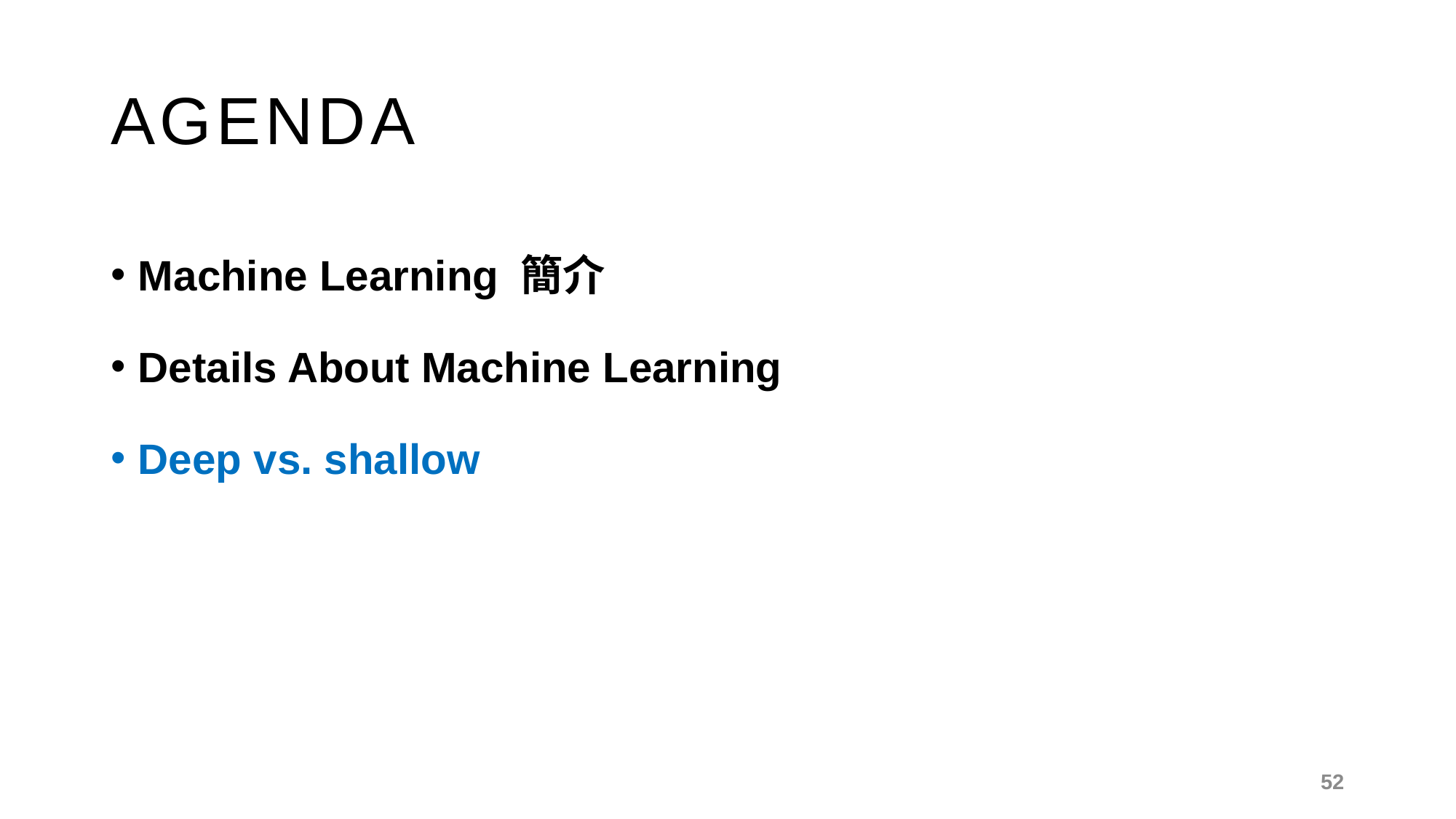

# AGENDA
Machine Learning 簡介
Details About Machine Learning
Deep vs. shallow
52